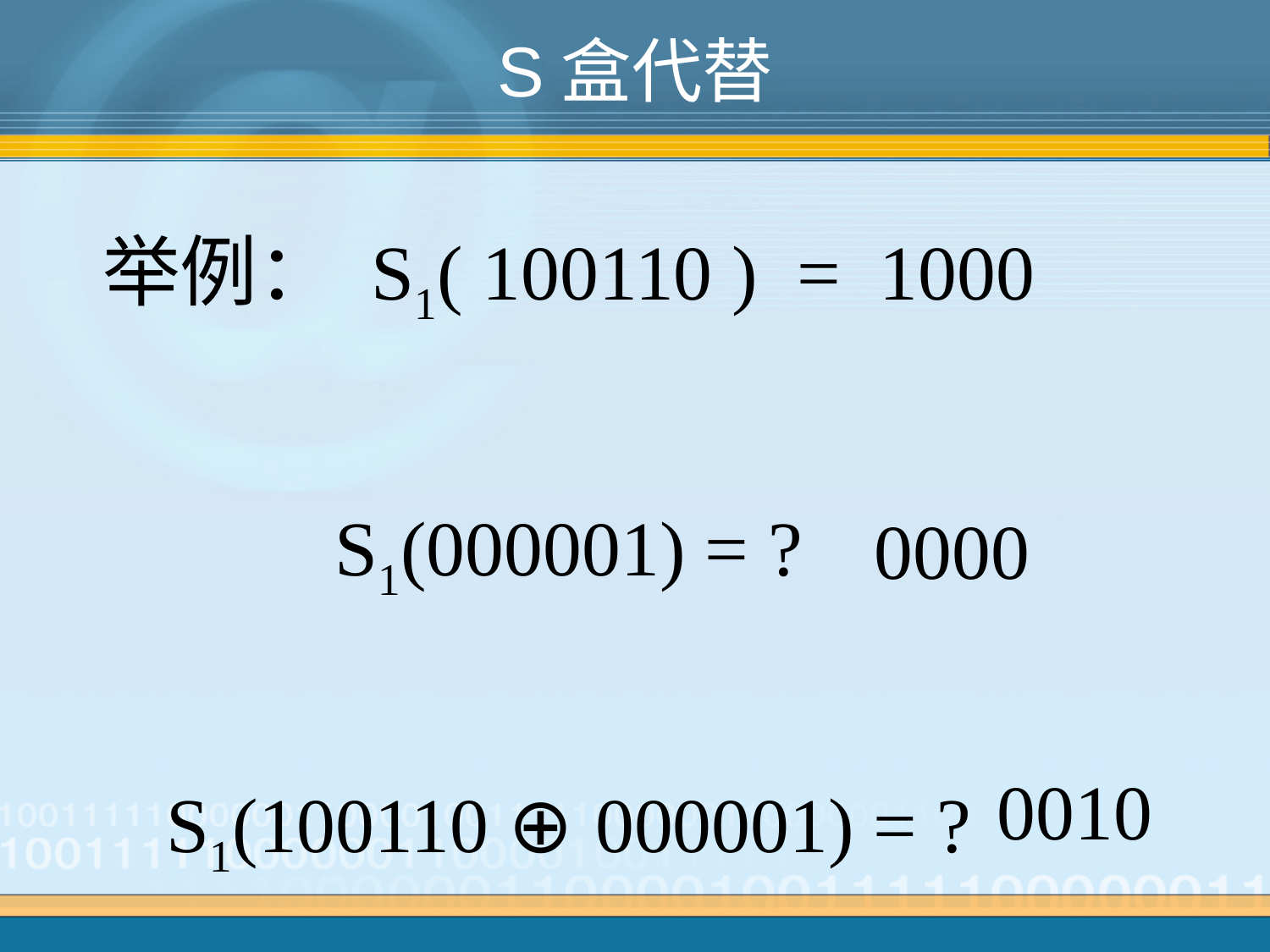

# S盒代替
举例： S1( 100110 )  =  1000

S1(000001) = ?

S1(100110 ⊕ 000001) = ?

0000
0010